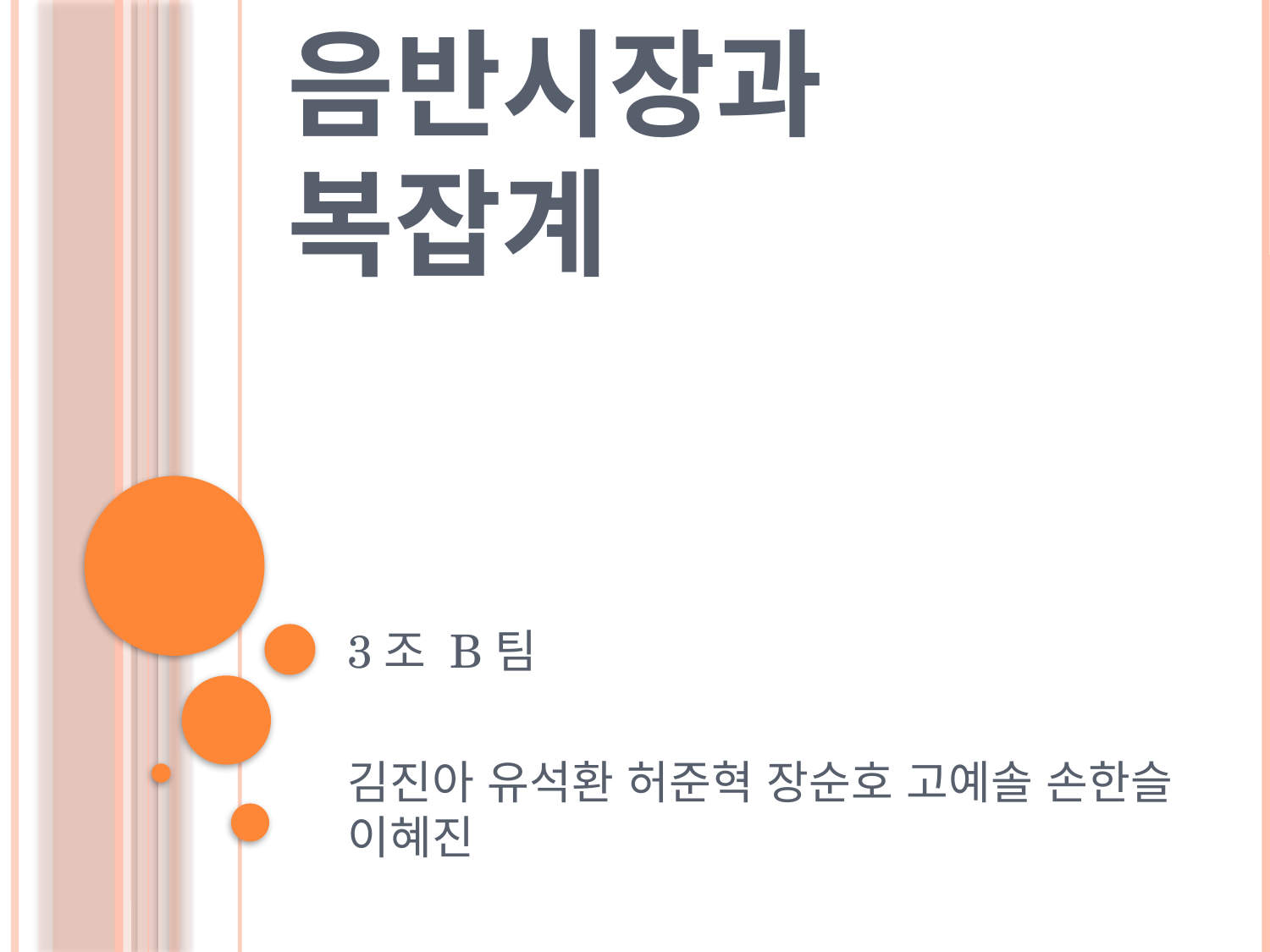

# 음반시장과 복잡계
3조 B팀

김진아 유석환 허준혁 장순호 고예솔 손한슬 이혜진